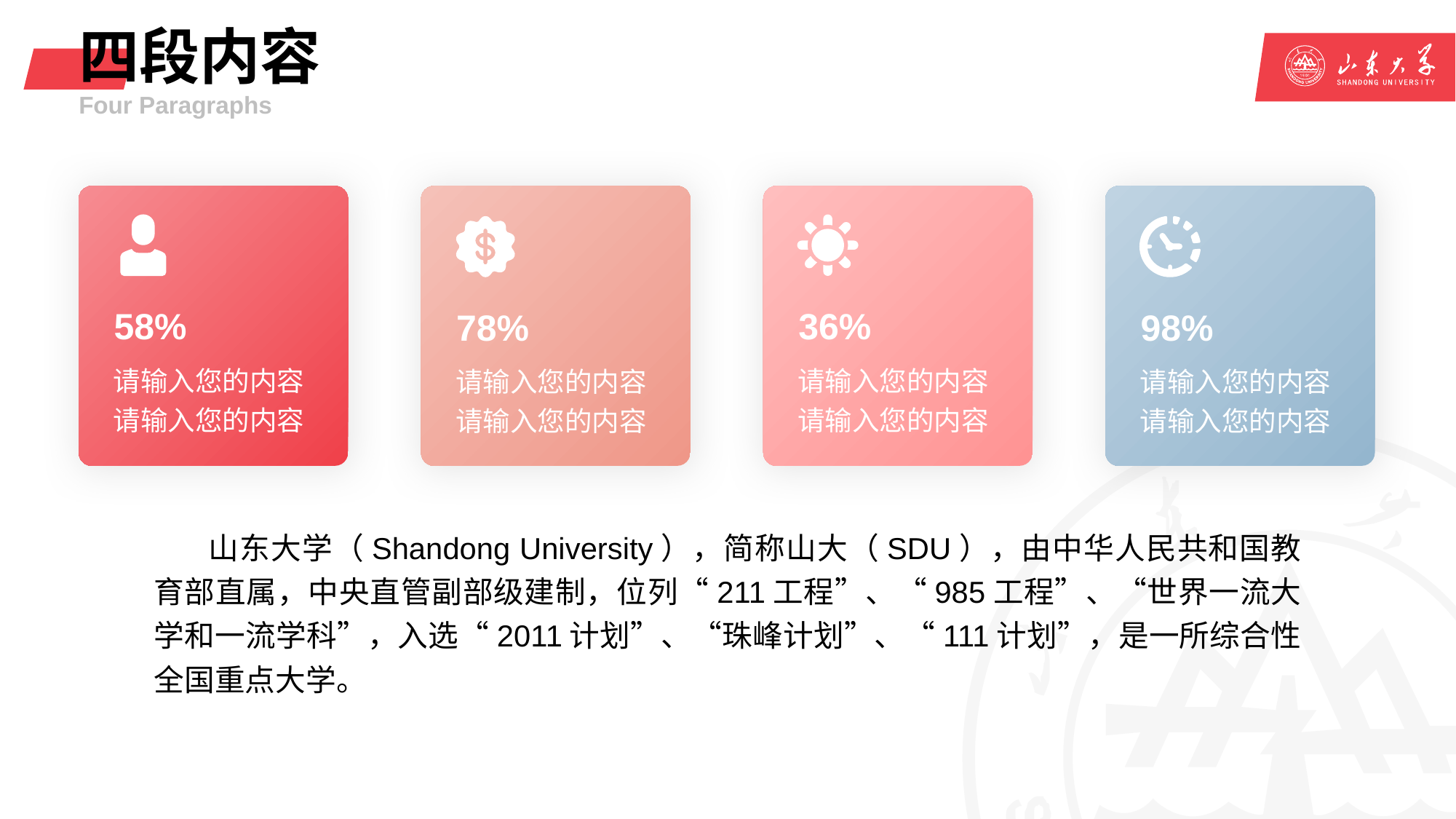

# 四段内容
Four Paragraphs

58%
请输入您的内容请输入您的内容

78%
请输入您的内容请输入您的内容

36%
请输入您的内容请输入您的内容

98%
请输入您的内容请输入您的内容
山东大学（Shandong University），简称山大（SDU），由中华人民共和国教育部直属，中央直管副部级建制，位列“211工程”、“985工程”、“世界一流大学和一流学科”，入选“2011计划”、“珠峰计划”、“111计划”，是一所综合性全国重点大学。